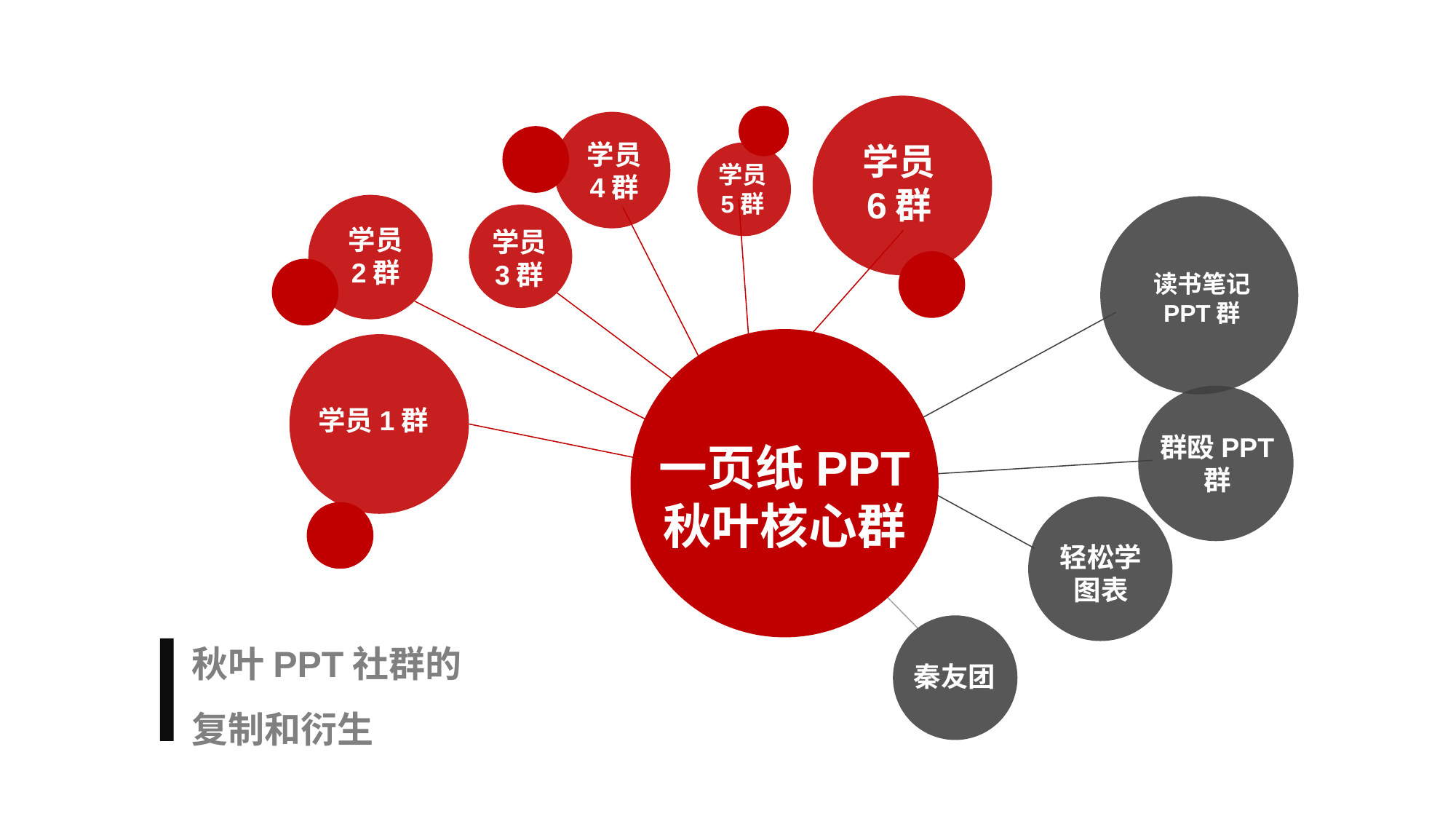

学员
4群
学员
6群

学员
5群

学员
2群
学员
3群

读书笔记
PPT群

学员1群
群殴PPT
群
一页纸PPT
秋叶核心群

轻松学
图表
秋叶PPT社群的
复制和衍生

秦友团